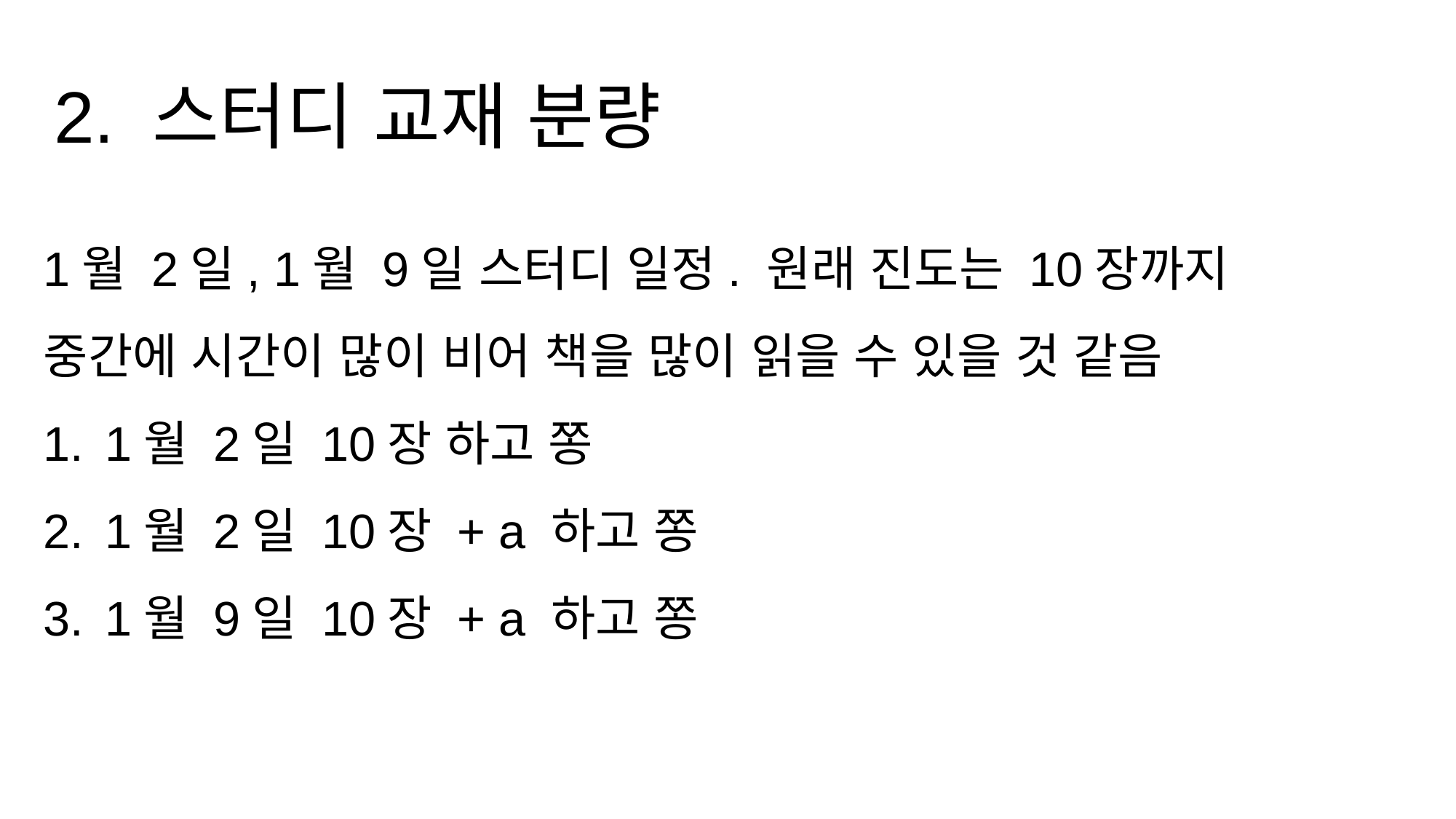

2. 스터디 교재 분량
1월 2일, 1월 9일 스터디 일정. 원래 진도는 10장까지
중간에 시간이 많이 비어 책을 많이 읽을 수 있을 것 같음
1월 2일 10장 하고 쫑
1월 2일 10장 + a 하고 쫑
1월 9일 10장 + a 하고 쫑